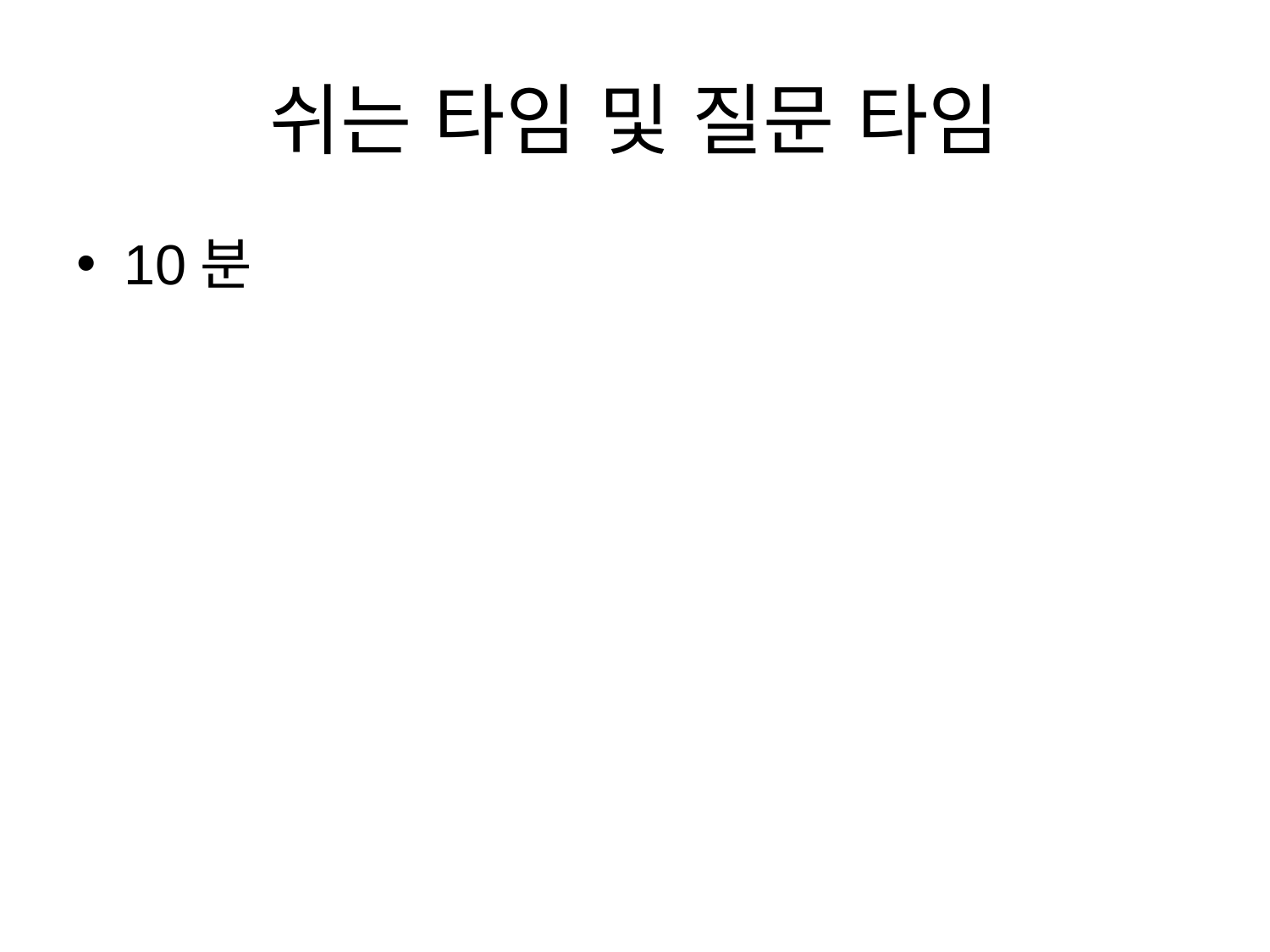

# 쉬는 타임 및 질문 타임
10분